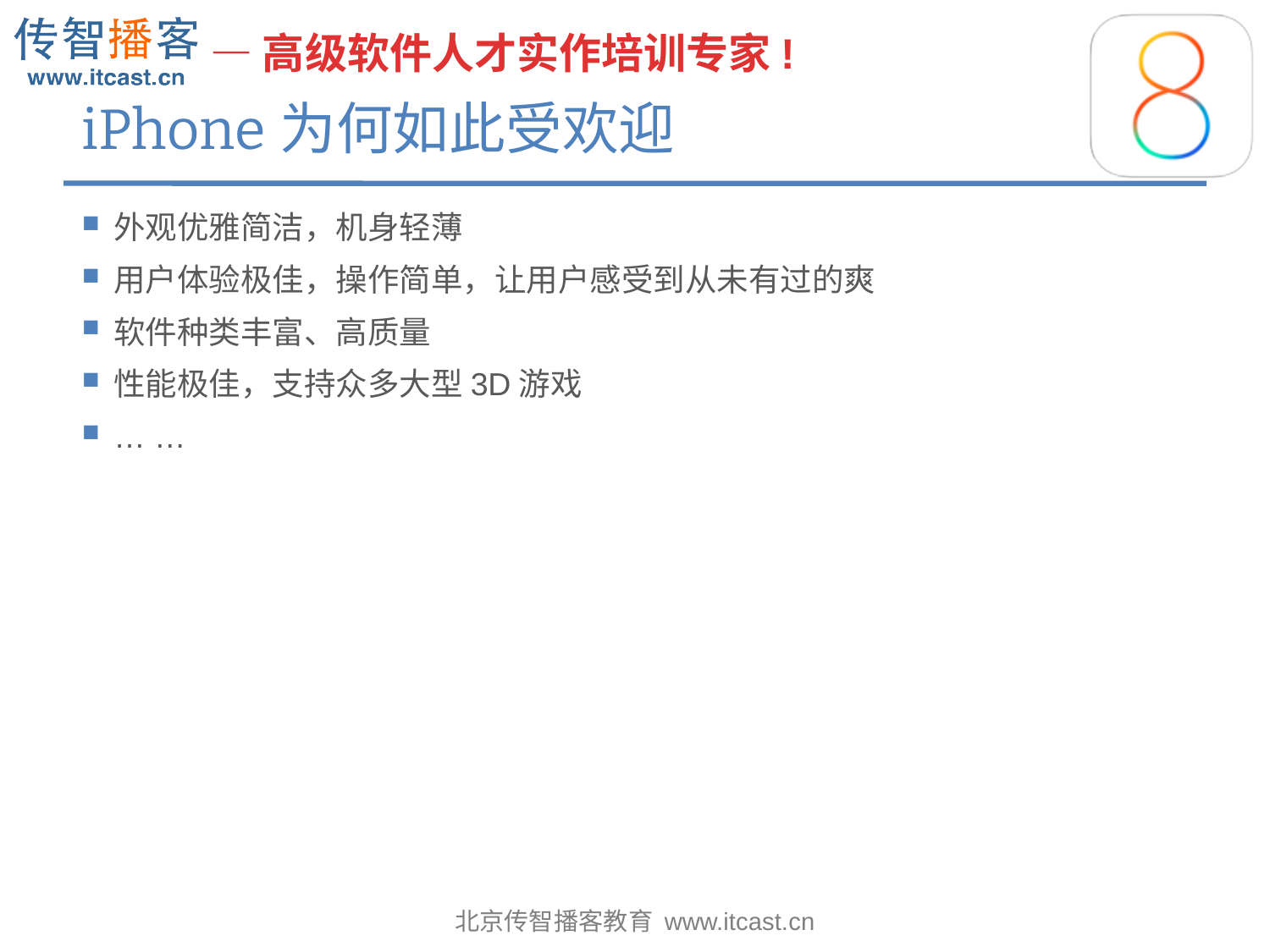

# iPhone为何如此受欢迎
外观优雅简洁，机身轻薄
用户体验极佳，操作简单，让用户感受到从未有过的爽
软件种类丰富、高质量
性能极佳，支持众多大型3D游戏
… …